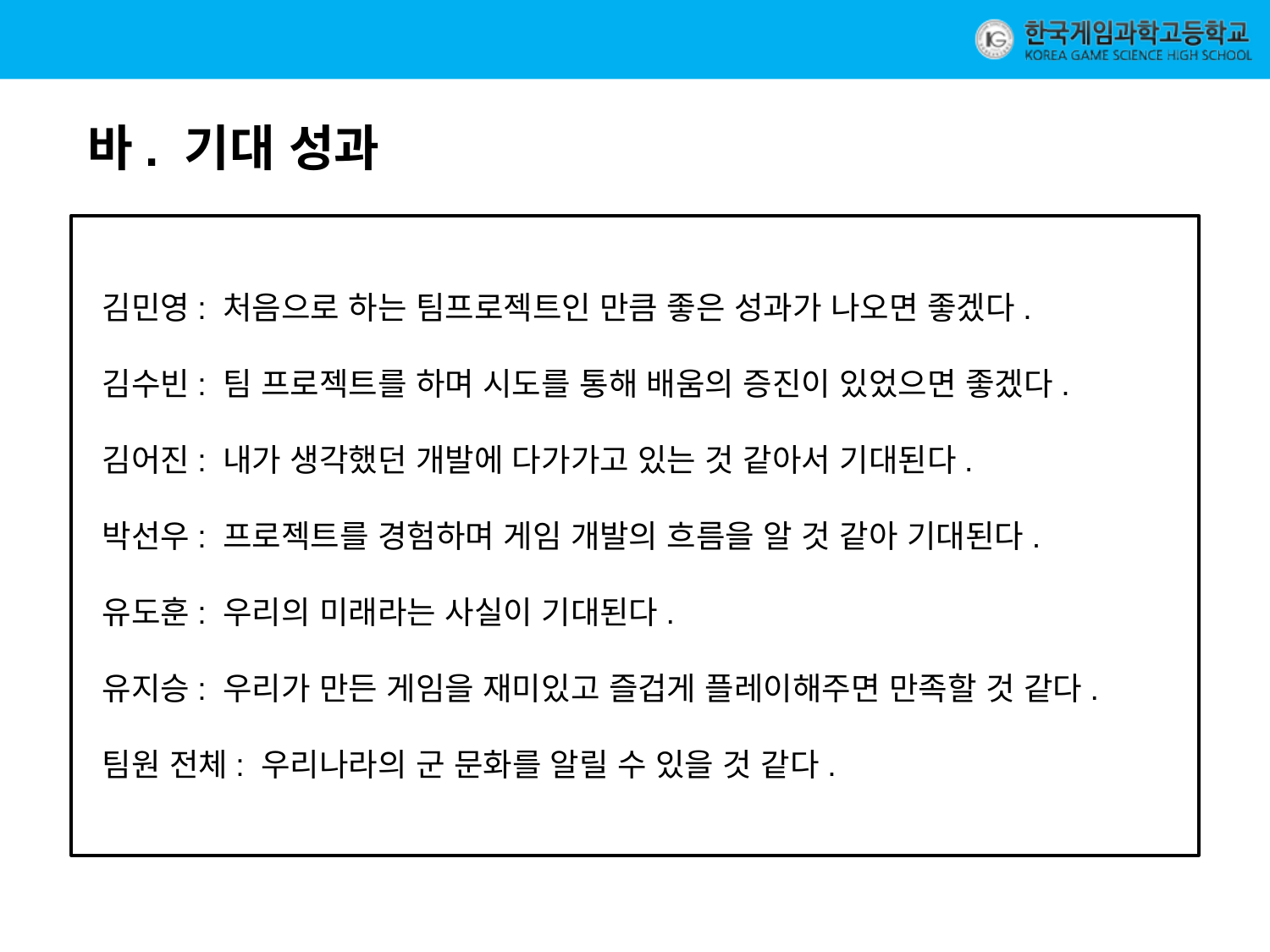

바. 기대 성과

김민영: 처음으로 하는 팀프로젝트인 만큼 좋은 성과가 나오면 좋겠다.

김수빈: 팀 프로젝트를 하며 시도를 통해 배움의 증진이 있었으면 좋겠다.

김어진: 내가 생각했던 개발에 다가가고 있는 것 같아서 기대된다.

박선우: 프로젝트를 경험하며 게임 개발의 흐름을 알 것 같아 기대된다.

유도훈: 우리의 미래라는 사실이 기대된다.

유지승: 우리가 만든 게임을 재미있고 즐겁게 플레이해주면 만족할 것 같다.

팀원 전체: 우리나라의 군 문화를 알릴 수 있을 것 같다.